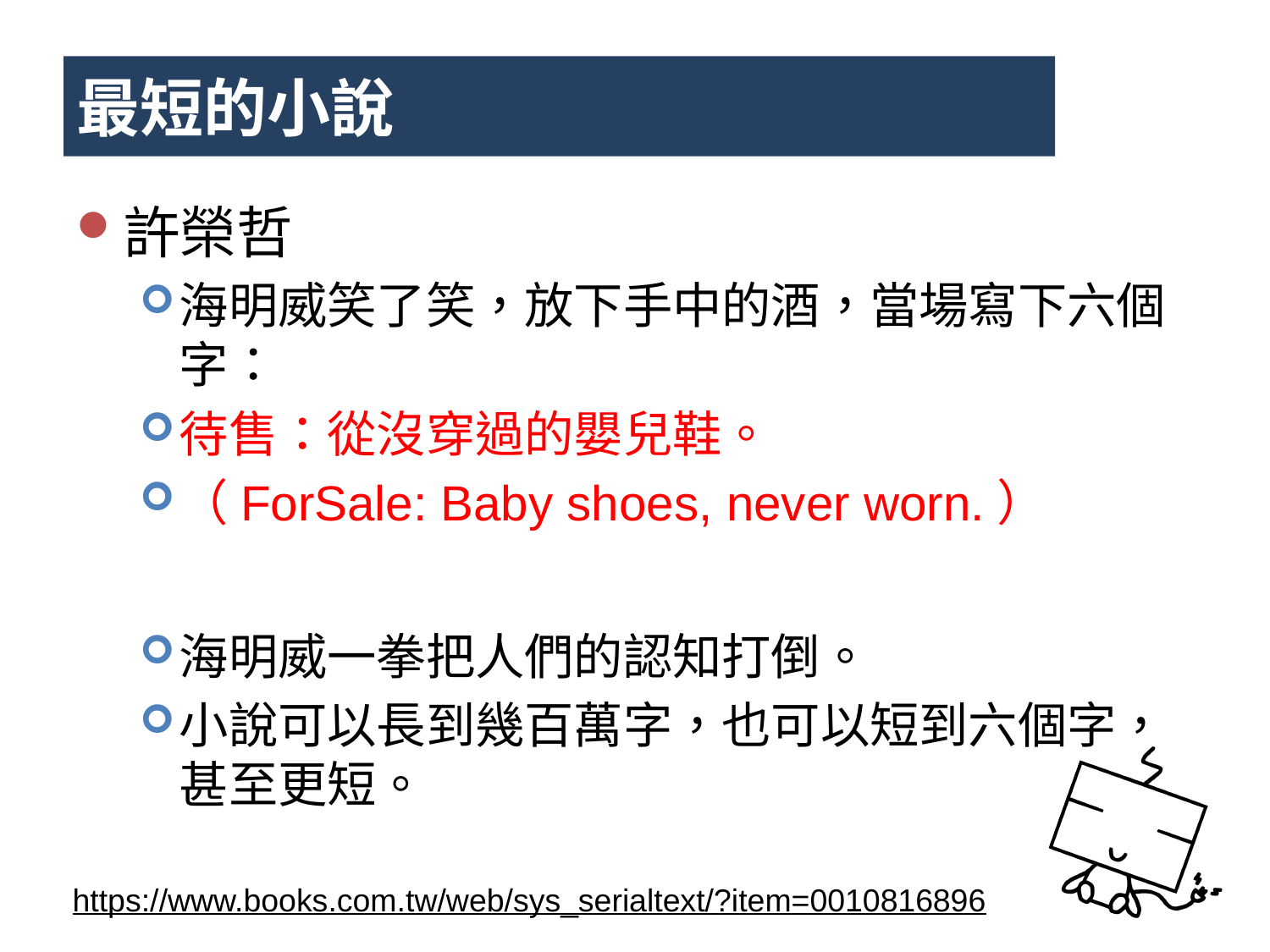

# 最短的小說
許榮哲
海明威笑了笑，放下手中的酒，當場寫下六個字：
待售：從沒穿過的嬰兒鞋。
（ForSale: Baby shoes, never worn.）

海明威一拳把人們的認知打倒。
小說可以長到幾百萬字，也可以短到六個字，甚至更短。
https://www.books.com.tw/web/sys_serialtext/?item=0010816896
59